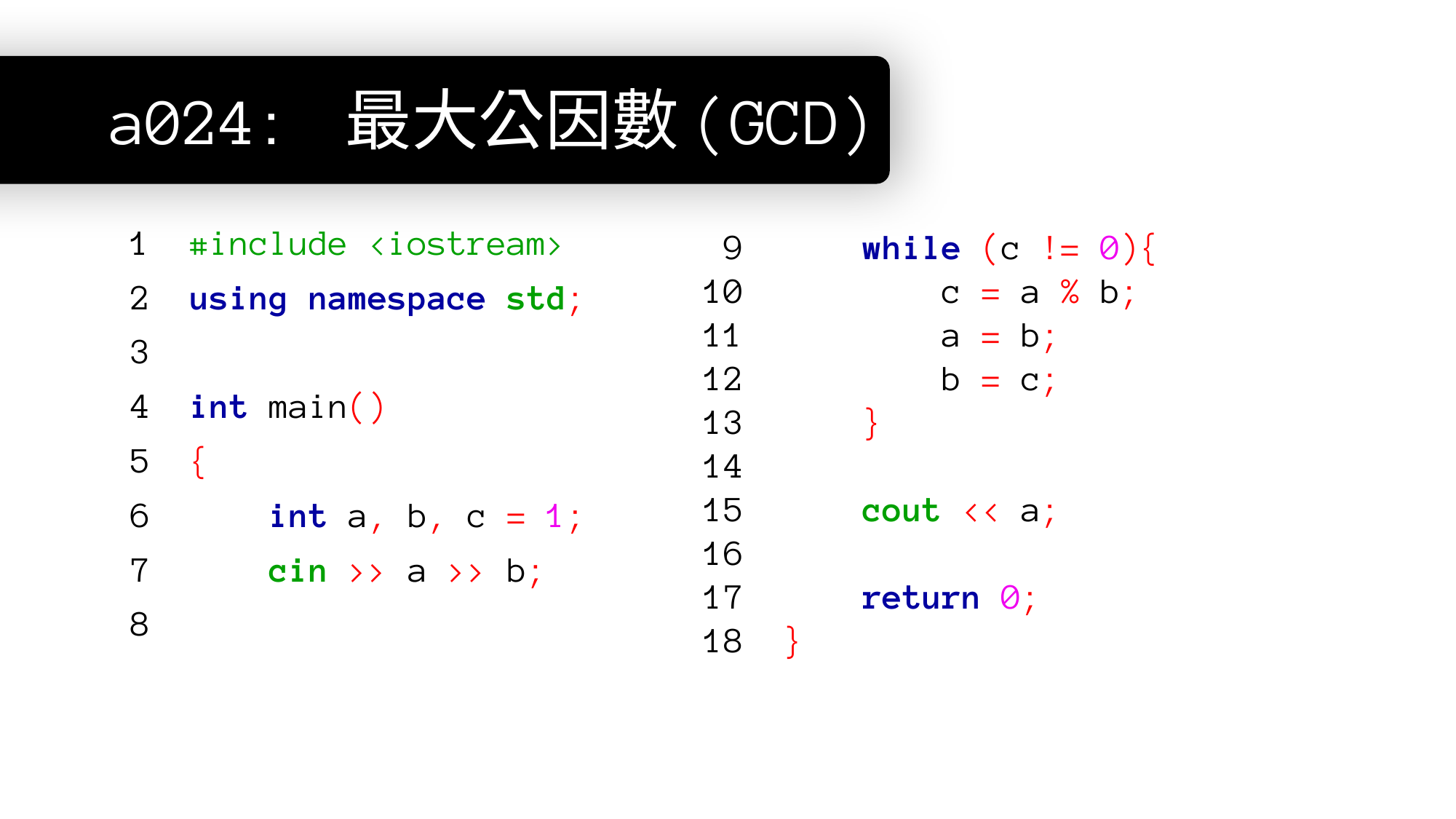

# a024: 最大公因數(GCD)

 1  #include <iostream>
 2  using namespace std;
 3
 4  int main()
 5  {
 6      int a, b, c = 1;
 7      cin >> a >> b;
 8

 9      while (c != 0){
10          c = a % b;
11          a = b;
12          b = c;
13      }
14
15      cout << a;
16
17      return 0;
18  }